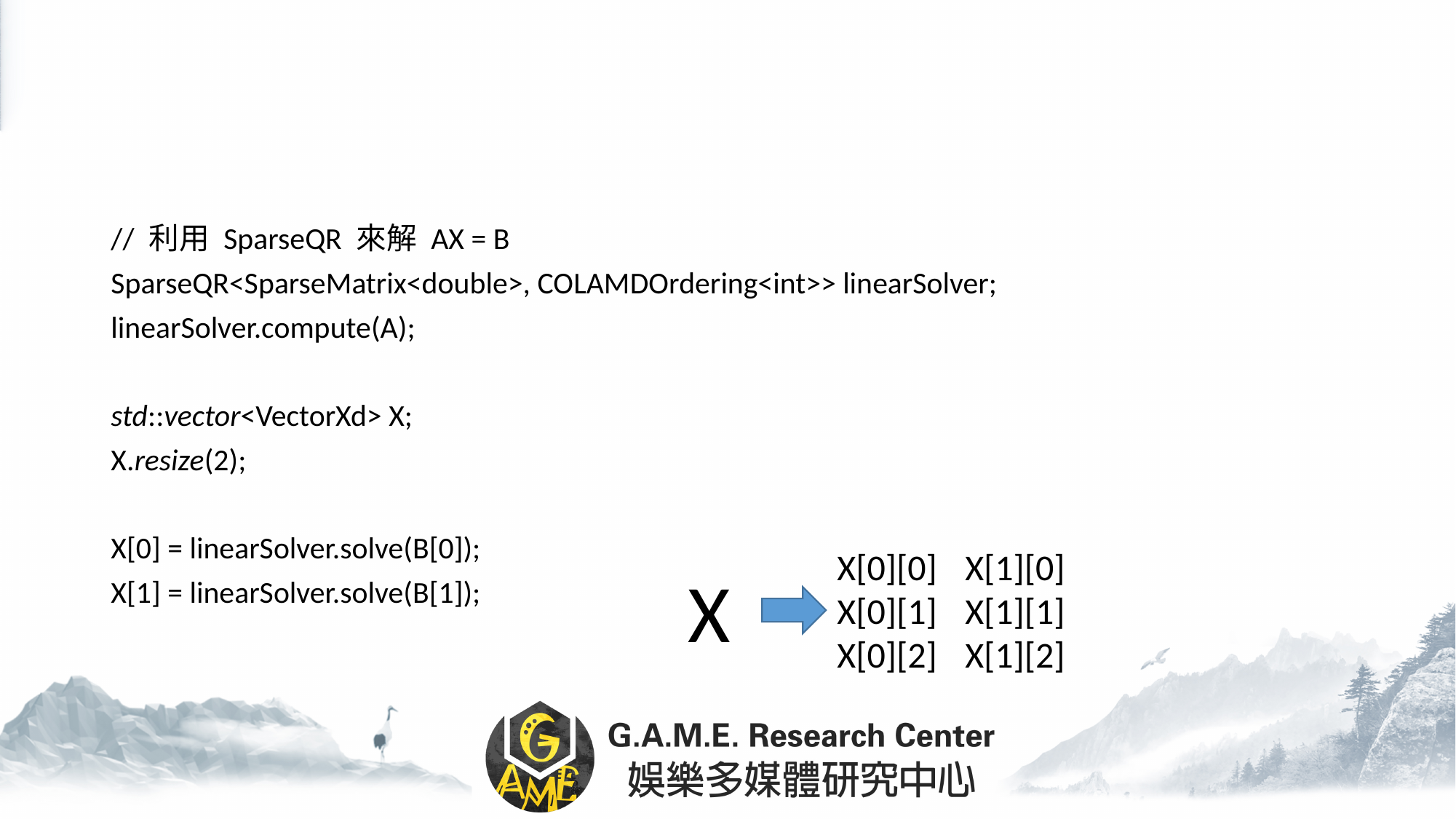

// 利用 SparseQR 來解 AX = B
SparseQR<SparseMatrix<double>, COLAMDOrdering<int>> linearSolver;
linearSolver.compute(A);

std::vector<VectorXd> X;
X.resize(2);

X[0] = linearSolver.solve(B[0]);
X[1] = linearSolver.solve(B[1]);
X[0][0]
X[0][1]
X[0][2]
X[1][0]
X[1][1]
X[1][2]
X